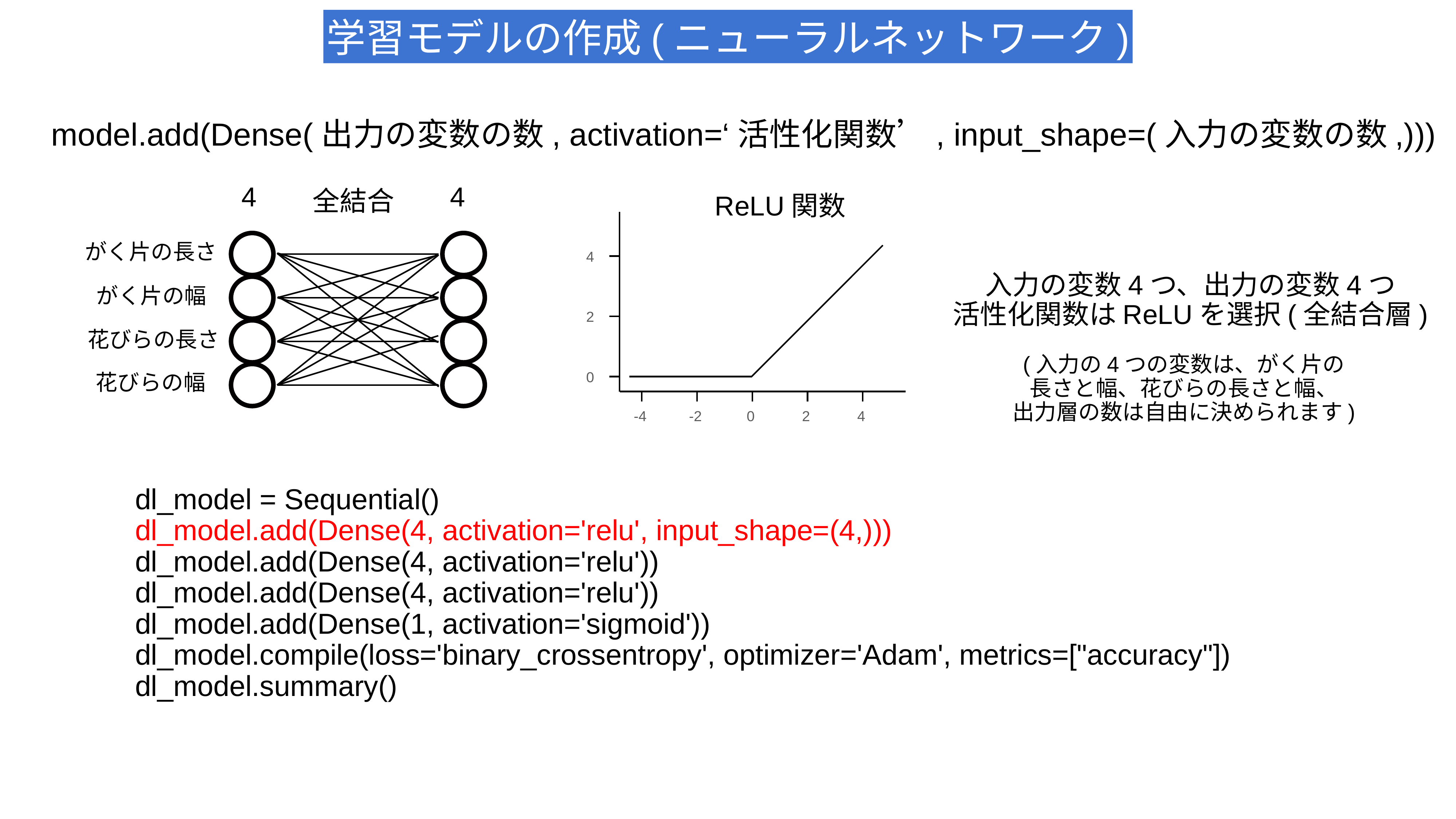

学習モデルの作成(ニューラルネットワーク)
model.add(Dense(出力の変数の数, activation=‘活性化関数’, input_shape=(入力の変数の数,)))
4
4
ReLU関数
全結合

4

2

0

-4
-2
0
2
4

がく片の長さ
入力の変数4つ、出力の変数4つ
活性化関数はReLUを選択(全結合層)
がく片の幅
花びらの長さ
(入力の4つの変数は、がく片の
長さと幅、花びらの長さと幅、
出力層の数は自由に決められます)
花びらの幅
dl_model = Sequential()
dl_model.add(Dense(4, activation='relu', input_shape=(4,)))
dl_model.add(Dense(4, activation='relu'))
dl_model.add(Dense(4, activation='relu'))
dl_model.add(Dense(1, activation='sigmoid'))
dl_model.compile(loss='binary_crossentropy', optimizer='Adam', metrics=["accuracy"])
dl_model.summary()